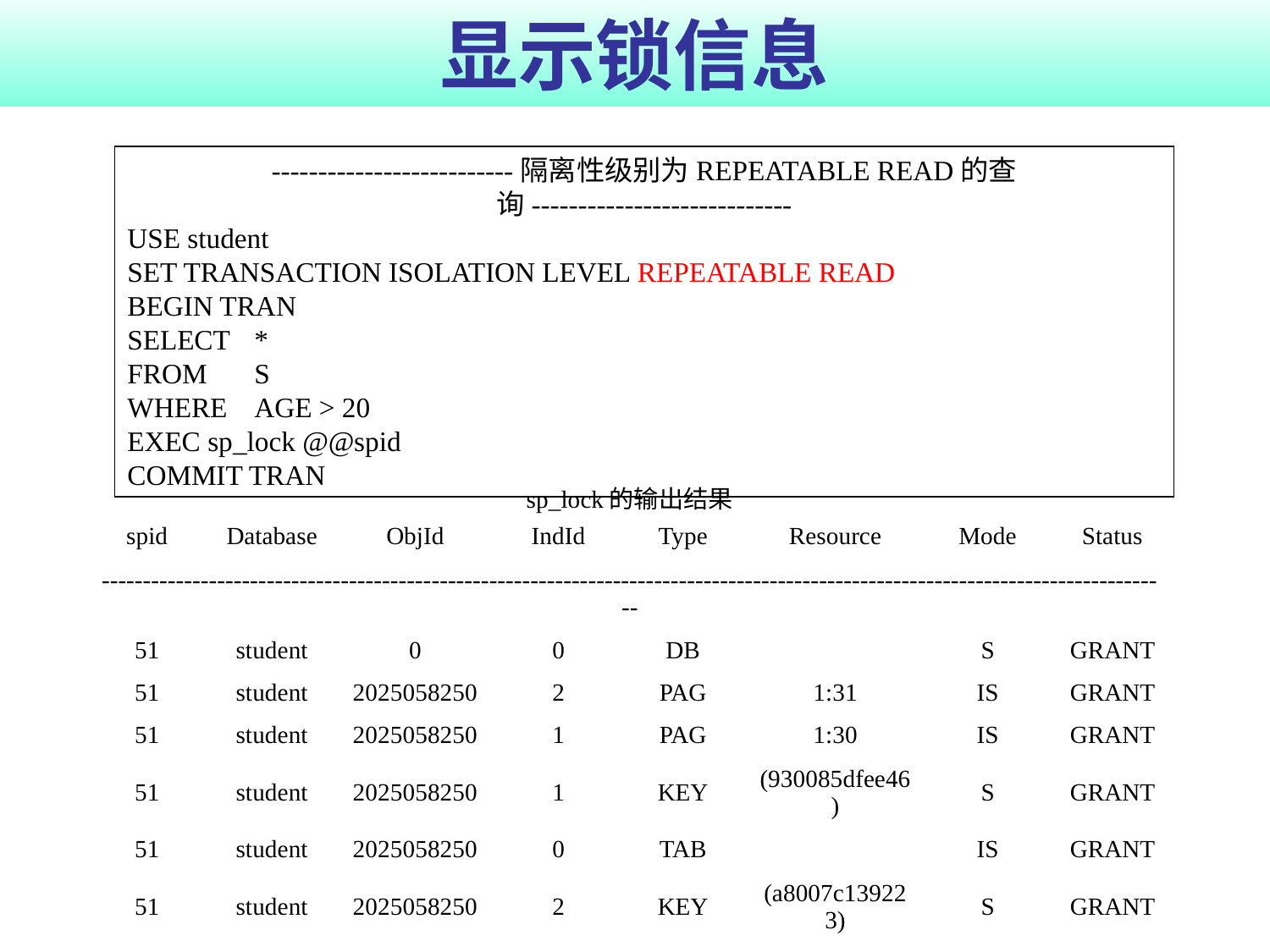

# 显示锁信息
--------------------------隔离性级别为REPEATABLE READ的查询----------------------------
USE student
SET TRANSACTION ISOLATION LEVEL REPEATABLE READ
BEGIN TRAN
SELECT 	*
FROM 	S
WHERE 	AGE > 20
EXEC sp_lock @@spid
COMMIT TRAN
| sp\_lock的输出结果 |  |  |  |  |  |  |  |
| --- | --- | --- | --- | --- | --- | --- | --- |
| spid | Database | ObjId | IndId | Type | Resource | Mode | Status |
| ---------------------------------------------------------------------------------------------------------------------------------- |  |  |  |  |  |  |  |
| 51 | student | 0 | 0 | DB |  | S | GRANT |
| 51 | student | 2025058250 | 2 | PAG | 1:31 | IS | GRANT |
| 51 | student | 2025058250 | 1 | PAG | 1:30 | IS | GRANT |
| 51 | student | 2025058250 | 1 | KEY | (930085dfee46) | S | GRANT |
| 51 | student | 2025058250 | 0 | TAB |  | IS | GRANT |
| 51 | student | 2025058250 | 2 | KEY | (a8007c139223) | S | GRANT |
| 51 | student | 2025058250 | 2 | KEY | (ab008cdbe580) | S | GRANT |
| 51 | student | 2025058250 | 1 | KEY | (930022f0d614) | S | GRANT |